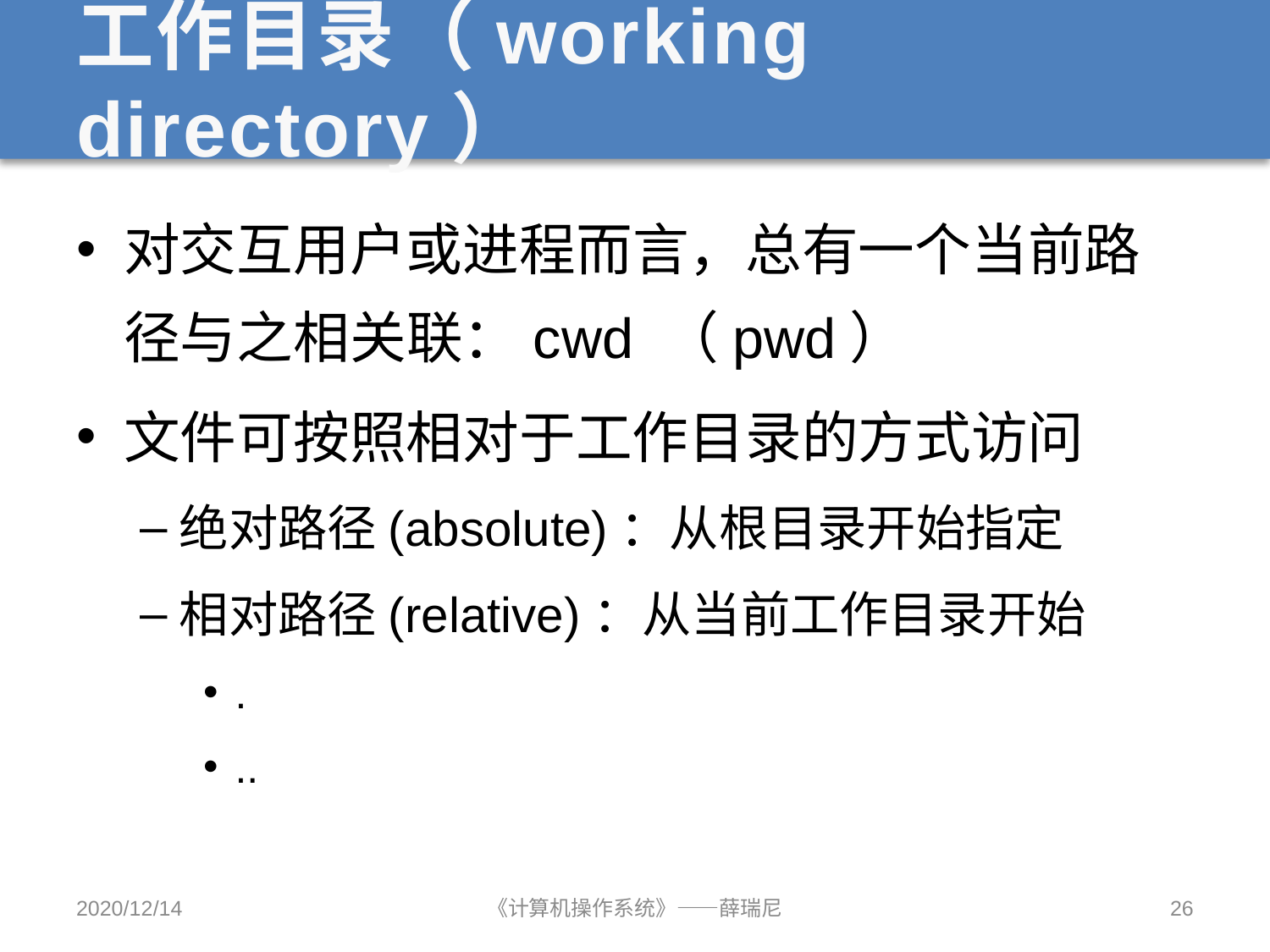

# 工作目录（working directory）
对交互用户或进程而言，总有一个当前路径与之相关联：cwd （pwd）
文件可按照相对于工作目录的方式访问
绝对路径(absolute)：从根目录开始指定
相对路径(relative)：从当前工作目录开始
.
..

2020/12/14
《计算机操作系统》——薛瑞尼
26